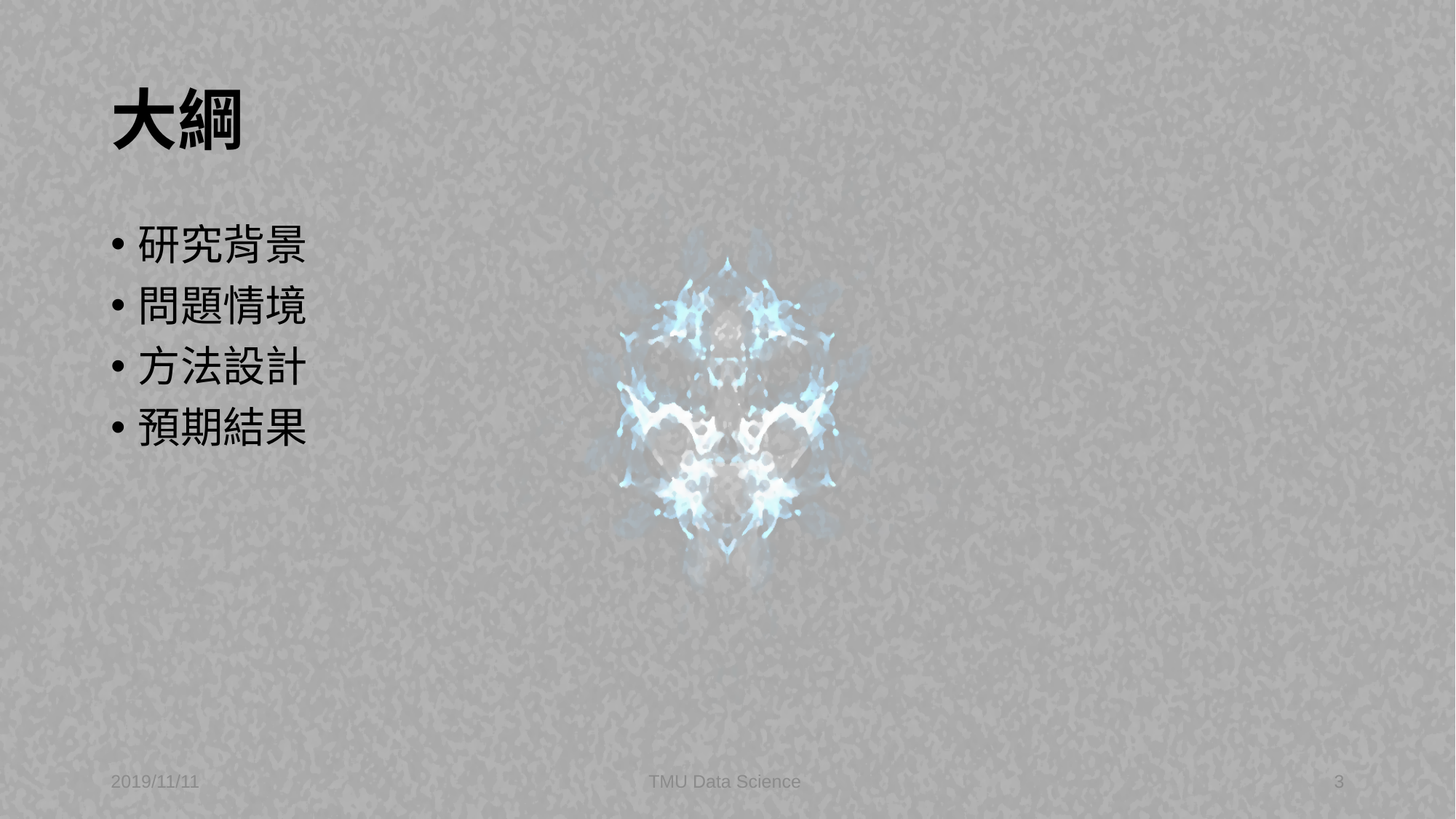

# 大綱
研究背景
問題情境
方法設計
預期結果
2019/11/11
TMU Data Science
3